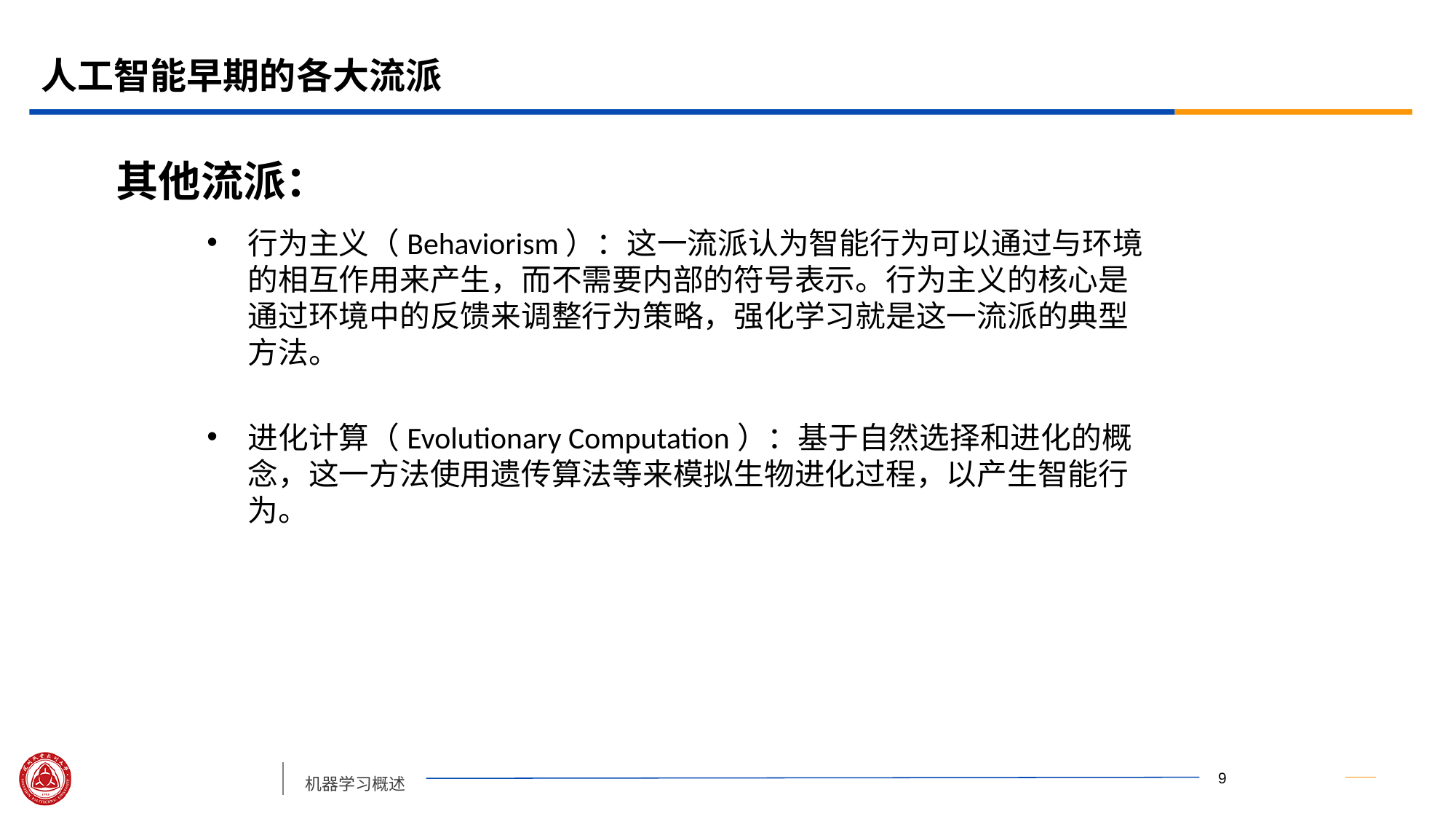

# 人工智能早期的各大流派
其他流派：
行为主义（Behaviorism）：这一流派认为智能行为可以通过与环境的相互作用来产生，而不需要内部的符号表示。行为主义的核心是通过环境中的反馈来调整行为策略，强化学习就是这一流派的典型方法。

进化计算（Evolutionary Computation）：基于自然选择和进化的概念，这一方法使用遗传算法等来模拟生物进化过程，以产生智能行为。